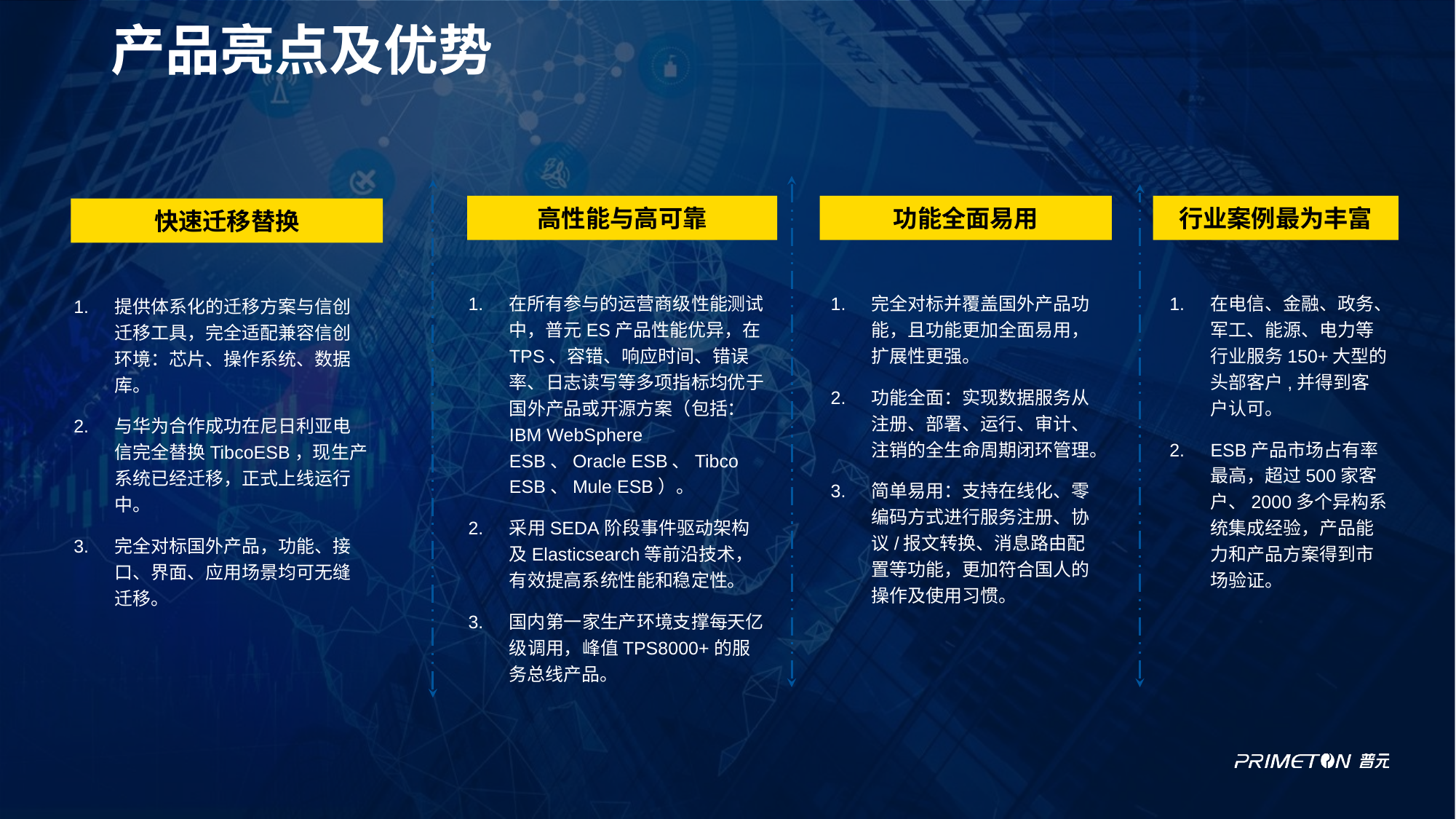

# 产品亮点及优势
高性能与高可靠
功能全面易用
行业案例最为丰富
快速迁移替换
在所有参与的运营商级性能测试中，普元ES产品性能优异，在TPS、容错、响应时间、错误率、日志读写等多项指标均优于国外产品或开源方案（包括：IBM WebSphere ESB、Oracle ESB、Tibco ESB、Mule ESB）。
采用SEDA阶段事件驱动架构及Elasticsearch等前沿技术，有效提高系统性能和稳定性。
国内第一家生产环境支撑每天亿级调用，峰值TPS8000+的服务总线产品。
完全对标并覆盖国外产品功能，且功能更加全面易用，扩展性更强。
功能全面：实现数据服务从注册、部署、运行、审计、注销的全生命周期闭环管理。
简单易用：支持在线化、零编码方式进行服务注册、协议/报文转换、消息路由配置等功能，更加符合国人的操作及使用习惯。
在电信、金融、政务、军工、能源、电力等行业服务150+大型的头部客户,并得到客户认可。
ESB产品市场占有率最高，超过500家客户、2000多个异构系统集成经验，产品能力和产品方案得到市场验证。
提供体系化的迁移方案与信创迁移工具，完全适配兼容信创环境：芯片、操作系统、数据库。
与华为合作成功在尼日利亚电信完全替换TibcoESB，现生产系统已经迁移，正式上线运行中。
完全对标国外产品，功能、接口、界面、应用场景均可无缝迁移。